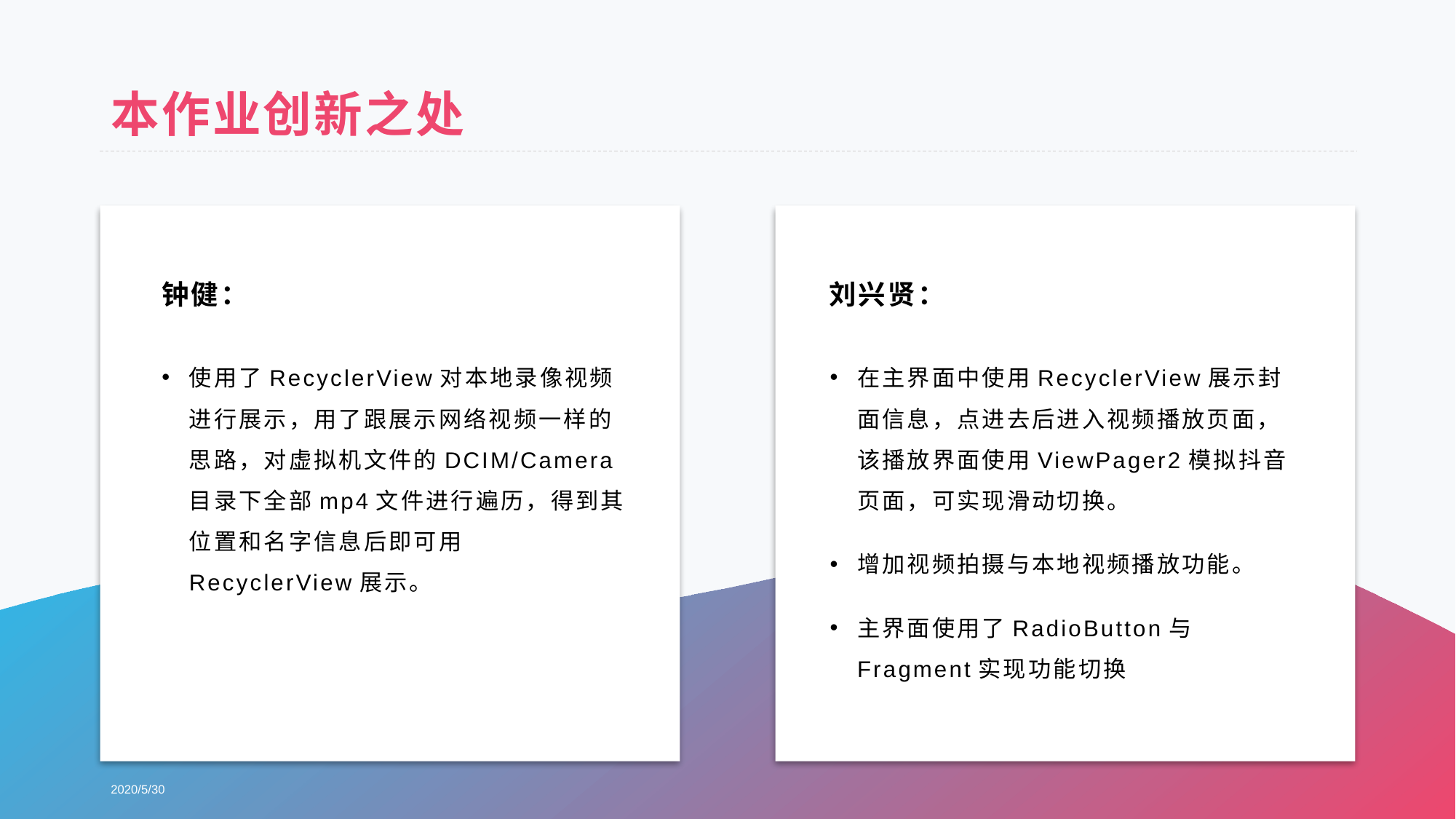

# 本作业创新之处
钟健：
刘兴贤：
使用了RecyclerView对本地录像视频进行展示，用了跟展示网络视频一样的思路，对虚拟机文件的DCIM/Camera目录下全部mp4文件进行遍历，得到其位置和名字信息后即可用RecyclerView展示。
在主界面中使用RecyclerView展示封面信息，点进去后进入视频播放页面，该播放界面使用ViewPager2模拟抖音页面，可实现滑动切换。
增加视频拍摄与本地视频播放功能。
主界面使用了RadioButton与Fragment实现功能切换
2020/5/30